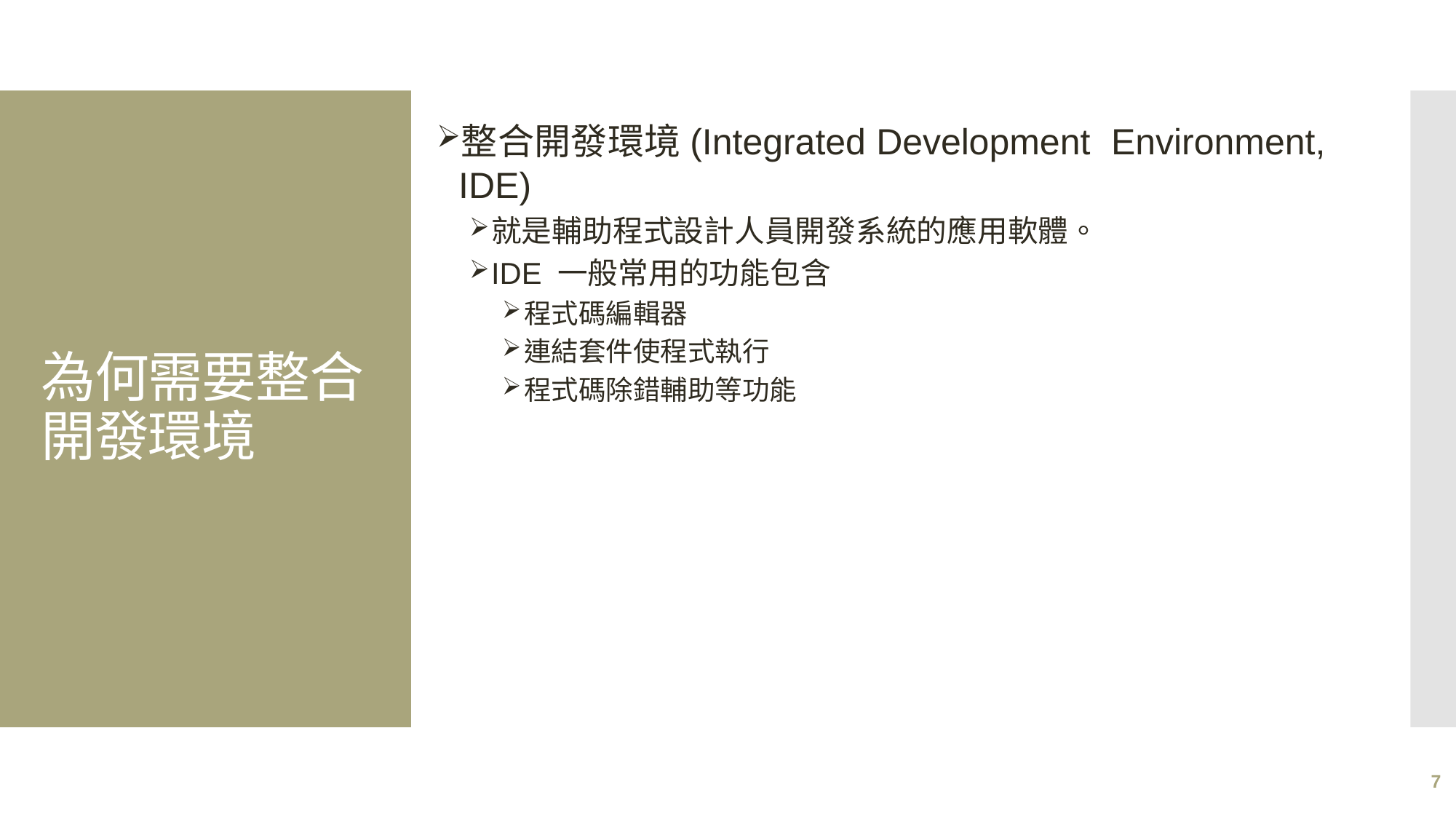

整合開發環境(Integrated Development  Environment, IDE)
就是輔助程式設計人員開發系統的應用軟體。
IDE 一般常用的功能包含
程式碼編輯器
連結套件使程式執行
程式碼除錯輔助等功能
# 為何需要整合開發環境
7